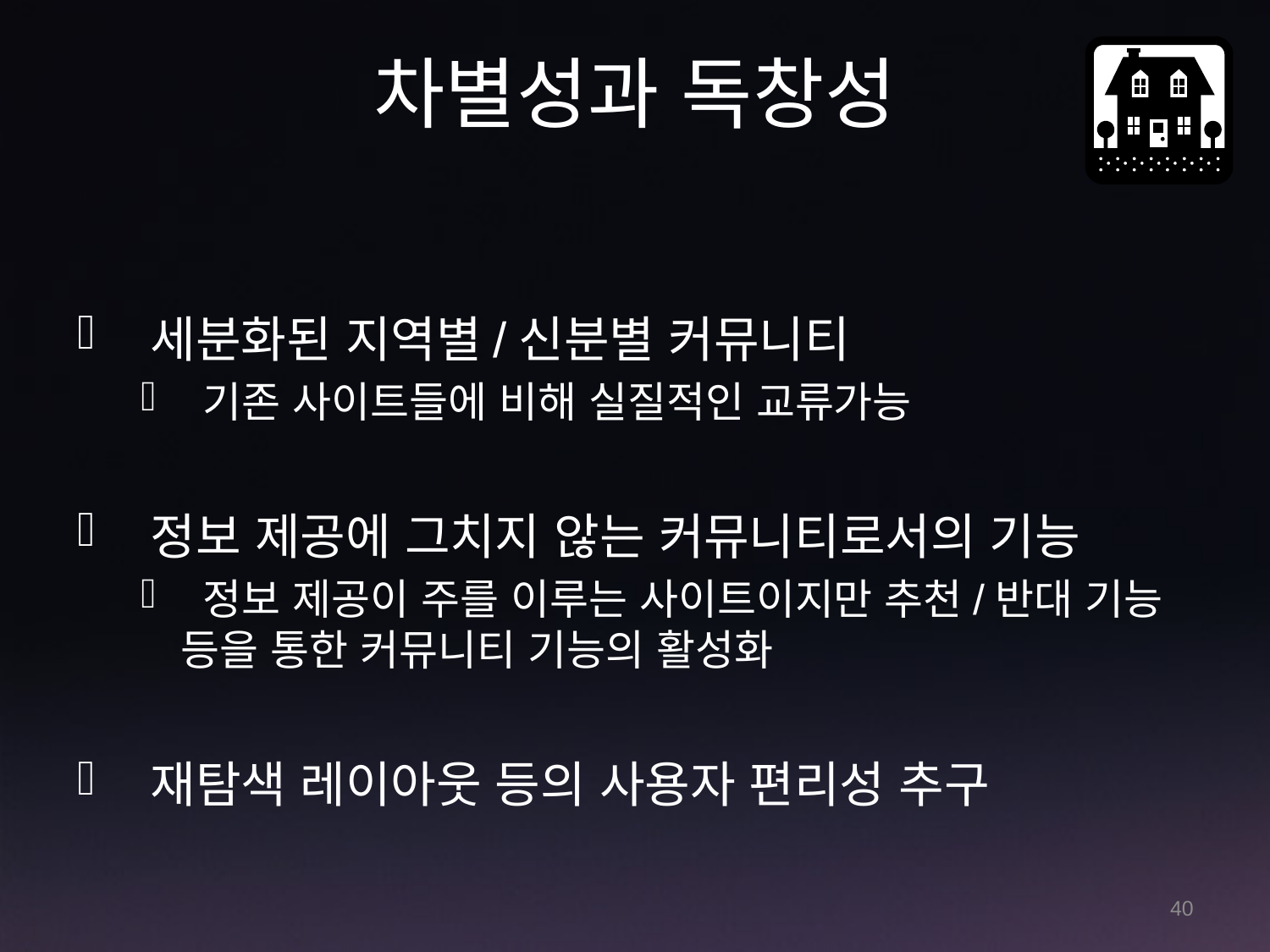

# 차별성과 독창성
 세분화된 지역별/신분별 커뮤니티
 기존 사이트들에 비해 실질적인 교류가능

 정보 제공에 그치지 않는 커뮤니티로서의 기능
 정보 제공이 주를 이루는 사이트이지만 추천/반대 기능 등을 통한 커뮤니티 기능의 활성화

 재탐색 레이아웃 등의 사용자 편리성 추구

40